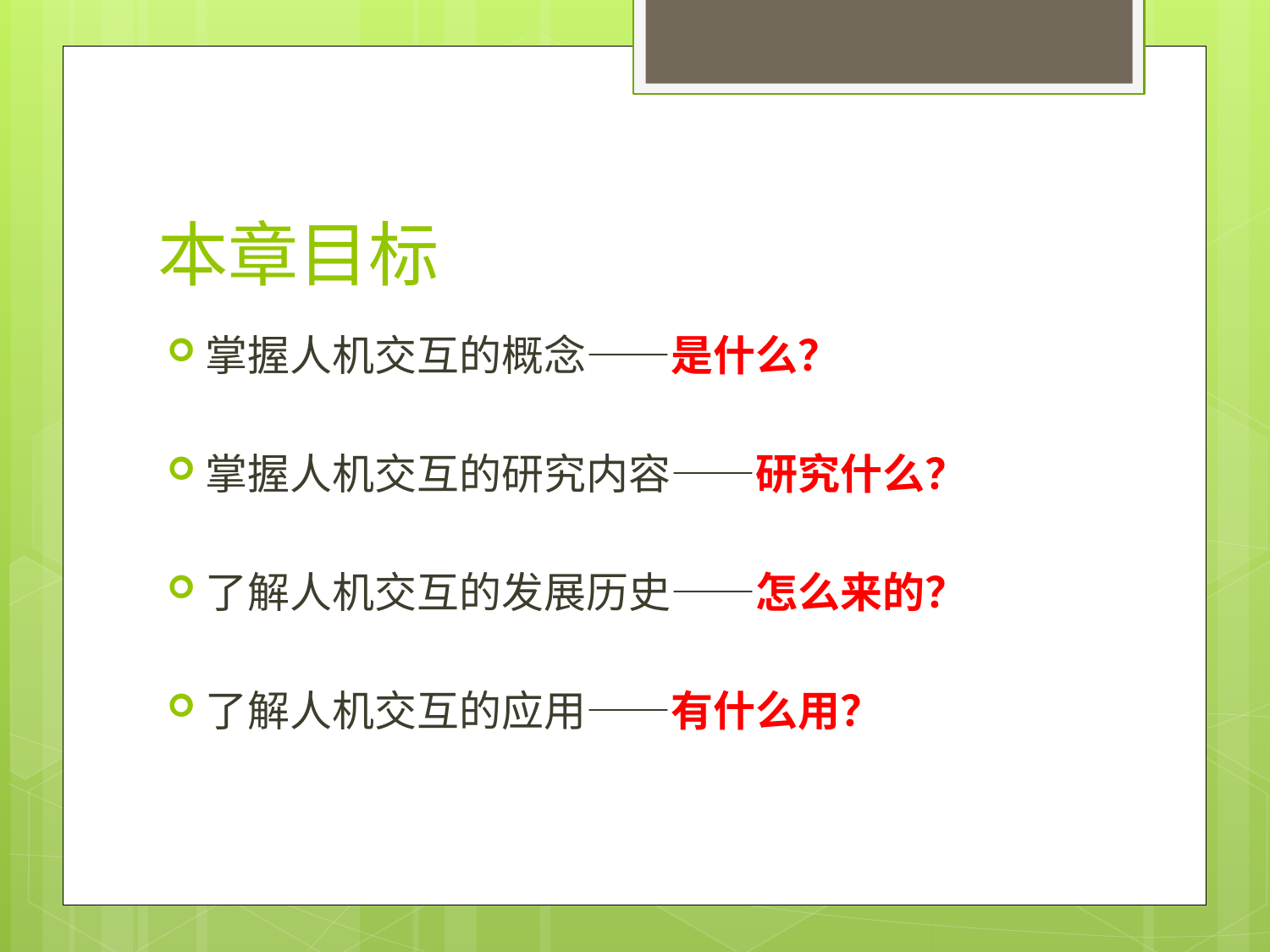

# 本章目标
掌握人机交互的概念——是什么？

掌握人机交互的研究内容——研究什么？

了解人机交互的发展历史——怎么来的？

了解人机交互的应用——有什么用？